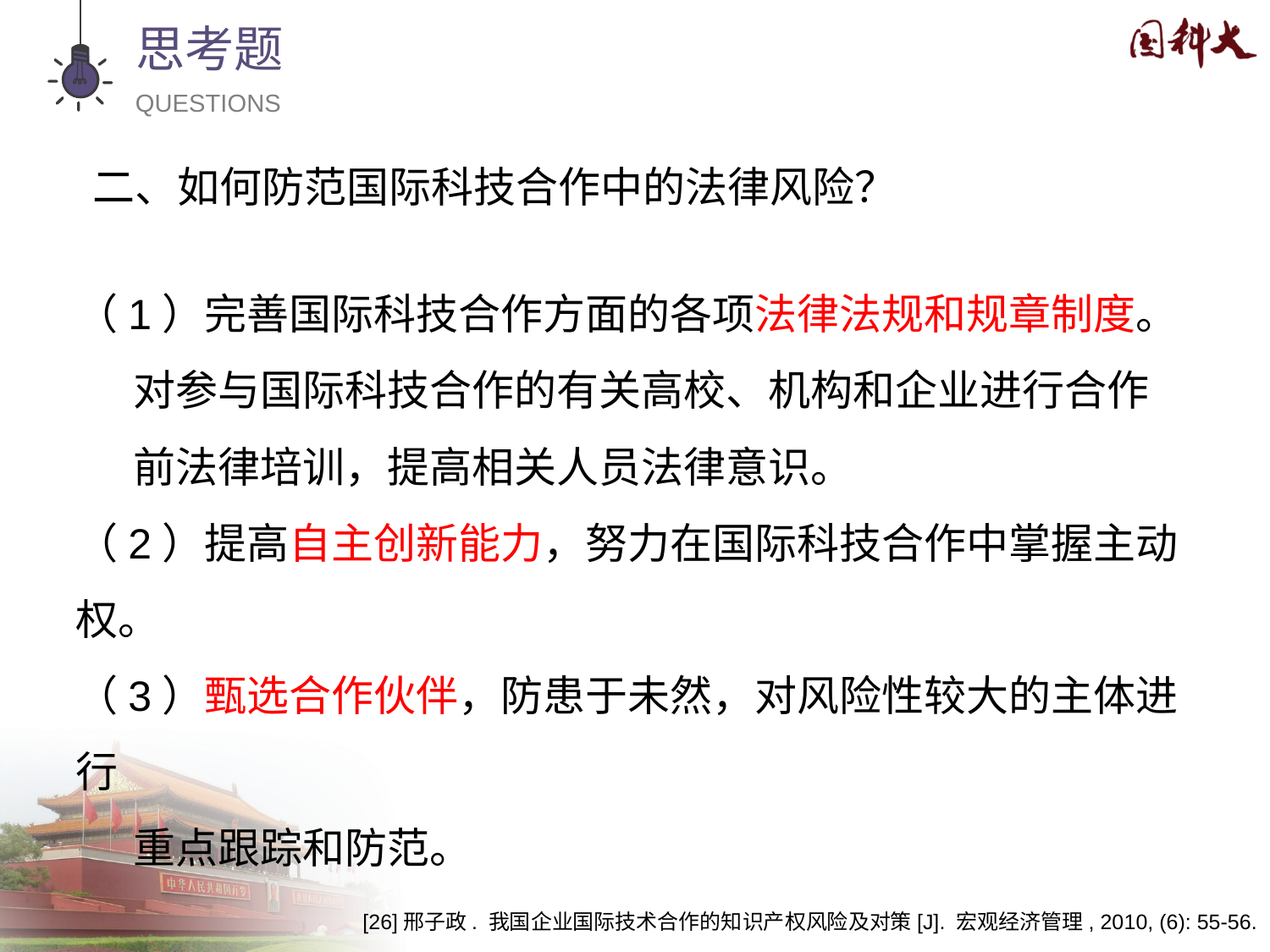

思考题
QUESTIONS
二、如何防范国际科技合作中的法律风险？
（1）完善国际科技合作方面的各项法律法规和规章制度。
     对参与国际科技合作的有关高校、机构和企业进行合作
     前法律培训，提高相关人员法律意识。
（2）提高自主创新能力，努力在国际科技合作中掌握主动权。
（3）甄选合作伙伴，防患于未然，对风险性较大的主体进行
     重点跟踪和防范。

[26]邢子政. 我国企业国际技术合作的知识产权风险及对策[J]. 宏观经济管理, 2010, (6): 55-56.